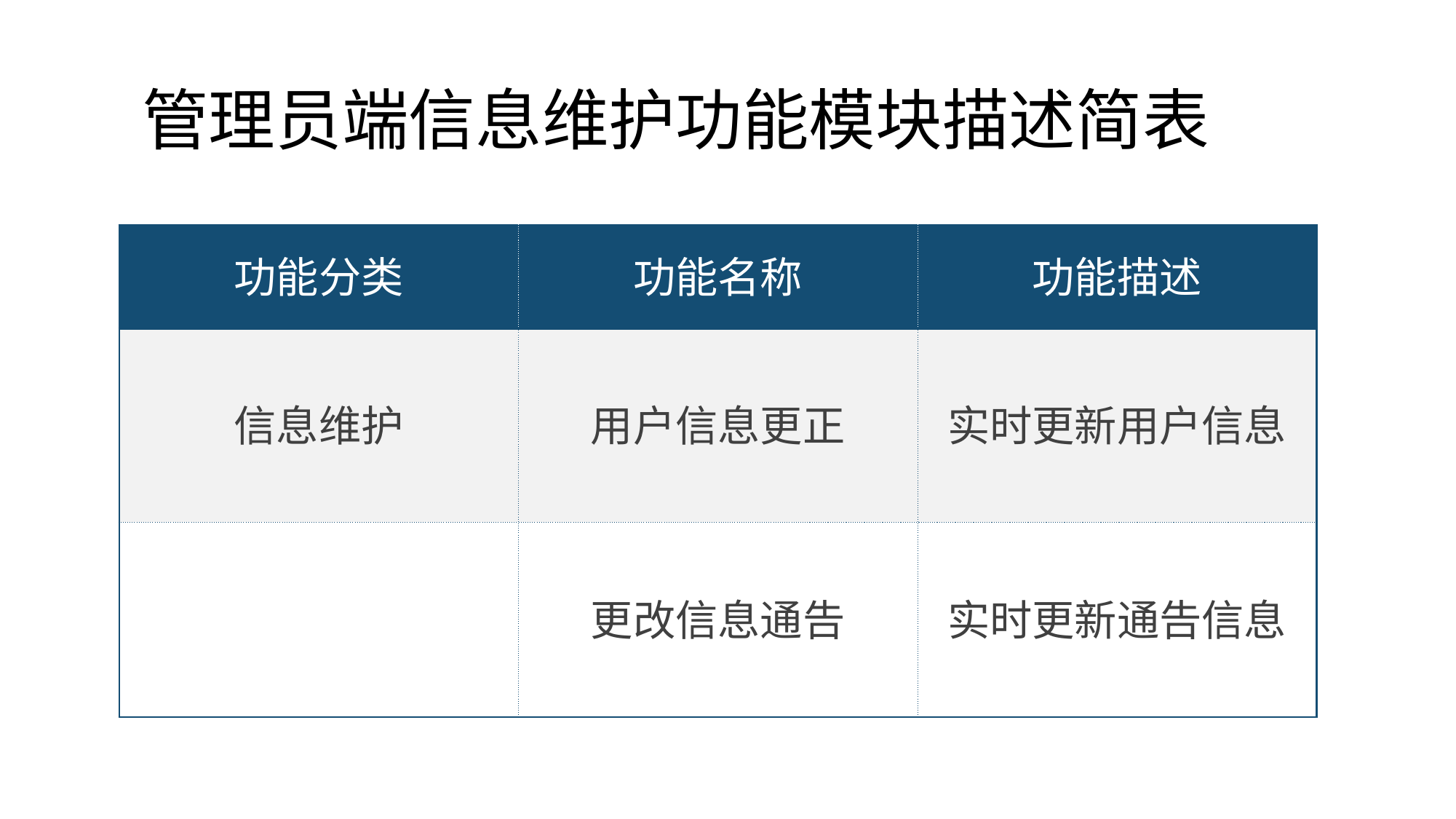

# 管理员端信息维护功能模块描述简表
| 功能分类 | 功能名称 | 功能描述 |
| --- | --- | --- |
| 信息维护 | 用户信息更正 | 实时更新用户信息 |
|  | 更改信息通告 | 实时更新通告信息 |